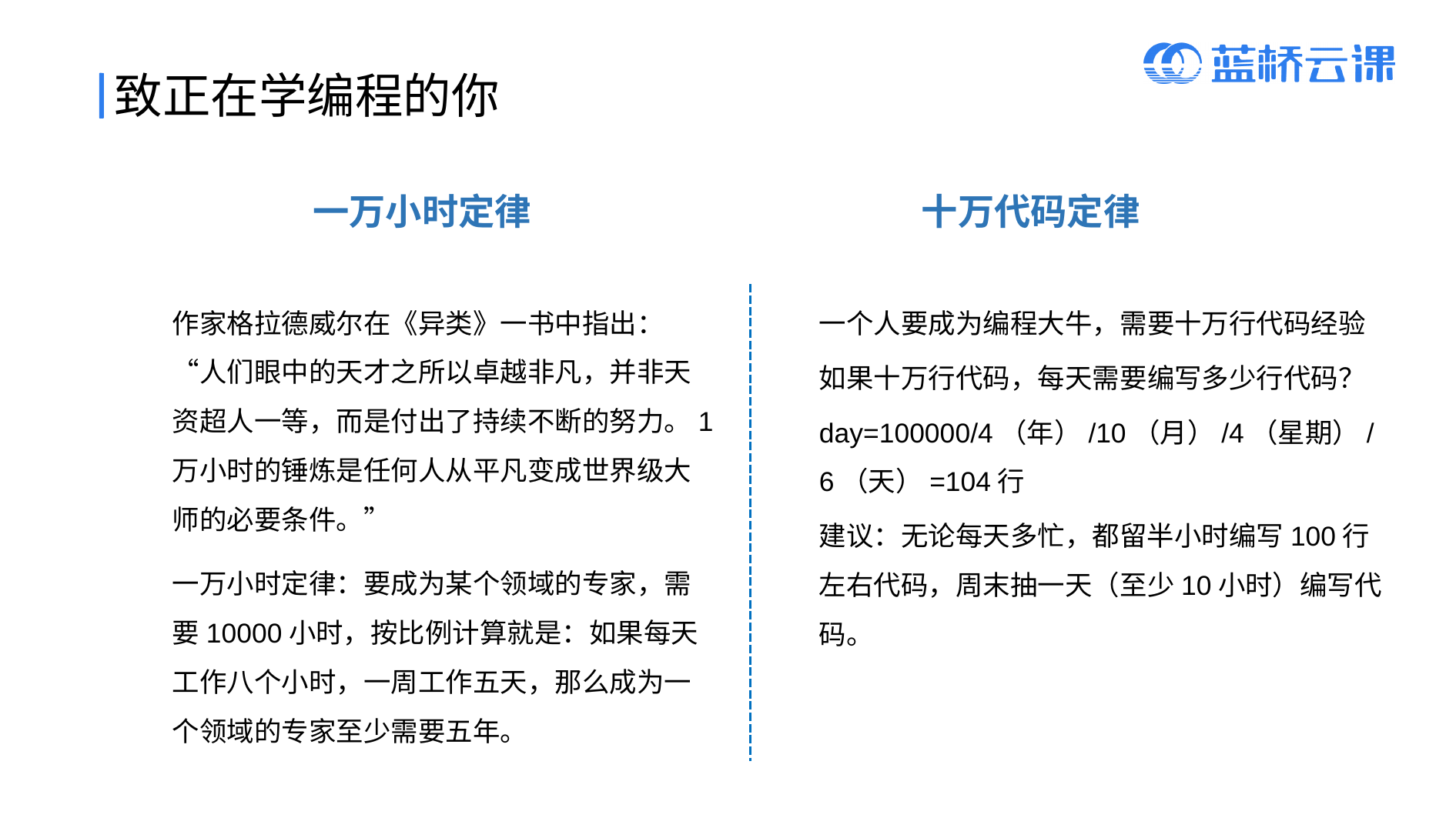

致正在学编程的你

一万小时定律
十万代码定律
作家格拉德威尔在《异类》一书中指出：“人们眼中的天才之所以卓越非凡，并非天资超人一等，而是付出了持续不断的努力。1万小时的锤炼是任何人从平凡变成世界级大师的必要条件。”
一万小时定律：要成为某个领域的专家，需要10000小时，按比例计算就是：如果每天工作八个小时，一周工作五天，那么成为一个领域的专家至少需要五年。
一个人要成为编程大牛，需要十万行代码经验
如果十万行代码，每天需要编写多少行代码？
day=100000/4（年）/10（月）/4（星期）/6（天）=104行
建议：无论每天多忙，都留半小时编写100行左右代码，周末抽一天（至少10小时）编写代码。